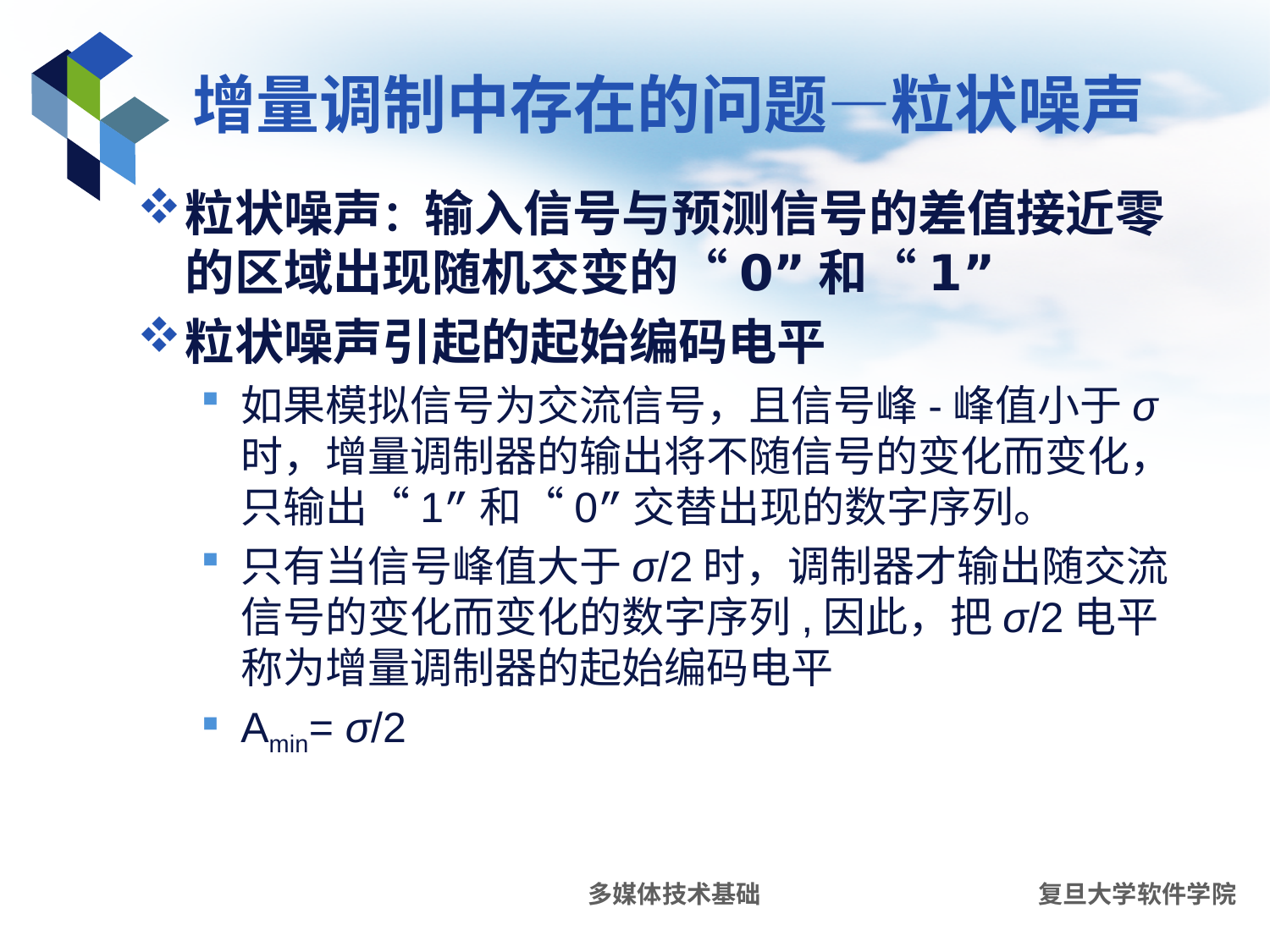

# 增量调制中存在的问题—粒状噪声
粒状噪声：输入信号与预测信号的差值接近零的区域出现随机交变的“0”和“1”
粒状噪声引起的起始编码电平
如果模拟信号为交流信号，且信号峰-峰值小于σ时，增量调制器的输出将不随信号的变化而变化，只输出“1”和“0”交替出现的数字序列。
只有当信号峰值大于σ/2时，调制器才输出随交流信号的变化而变化的数字序列,因此，把σ/2电平称为增量调制器的起始编码电平
Amin= σ/2
多媒体技术基础